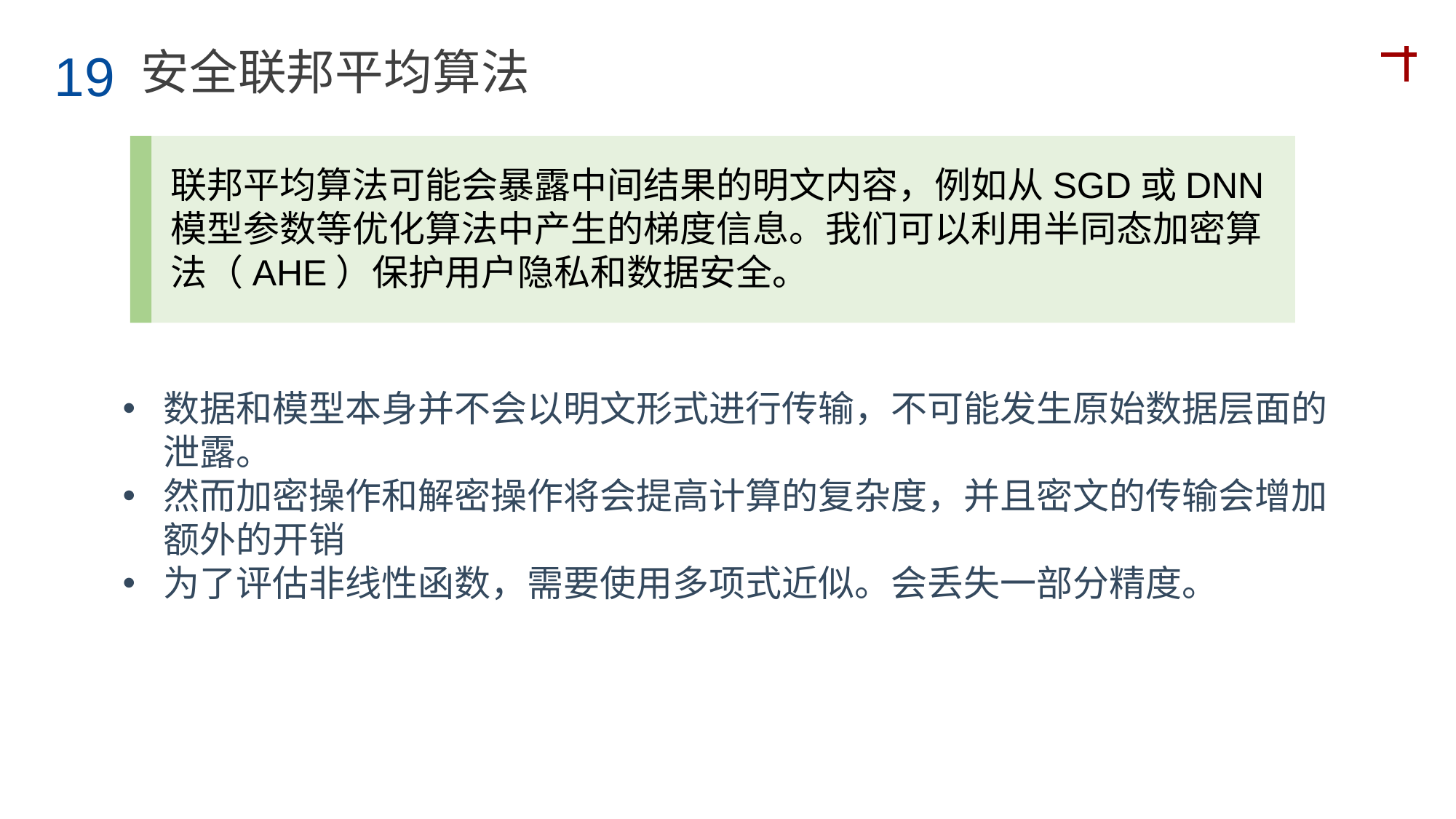

安全联邦平均算法
19

联邦平均算法可能会暴露中间结果的明文内容，例如从SGD或DNN模型参数等优化算法中产生的梯度信息。我们可以利用半同态加密算法（AHE）保护用户隐私和数据安全。
数据和模型本身并不会以明文形式进行传输，不可能发生原始数据层面的泄露。
然而加密操作和解密操作将会提高计算的复杂度，并且密文的传输会增加额外的开销
为了评估非线性函数，需要使用多项式近似。会丢失一部分精度。